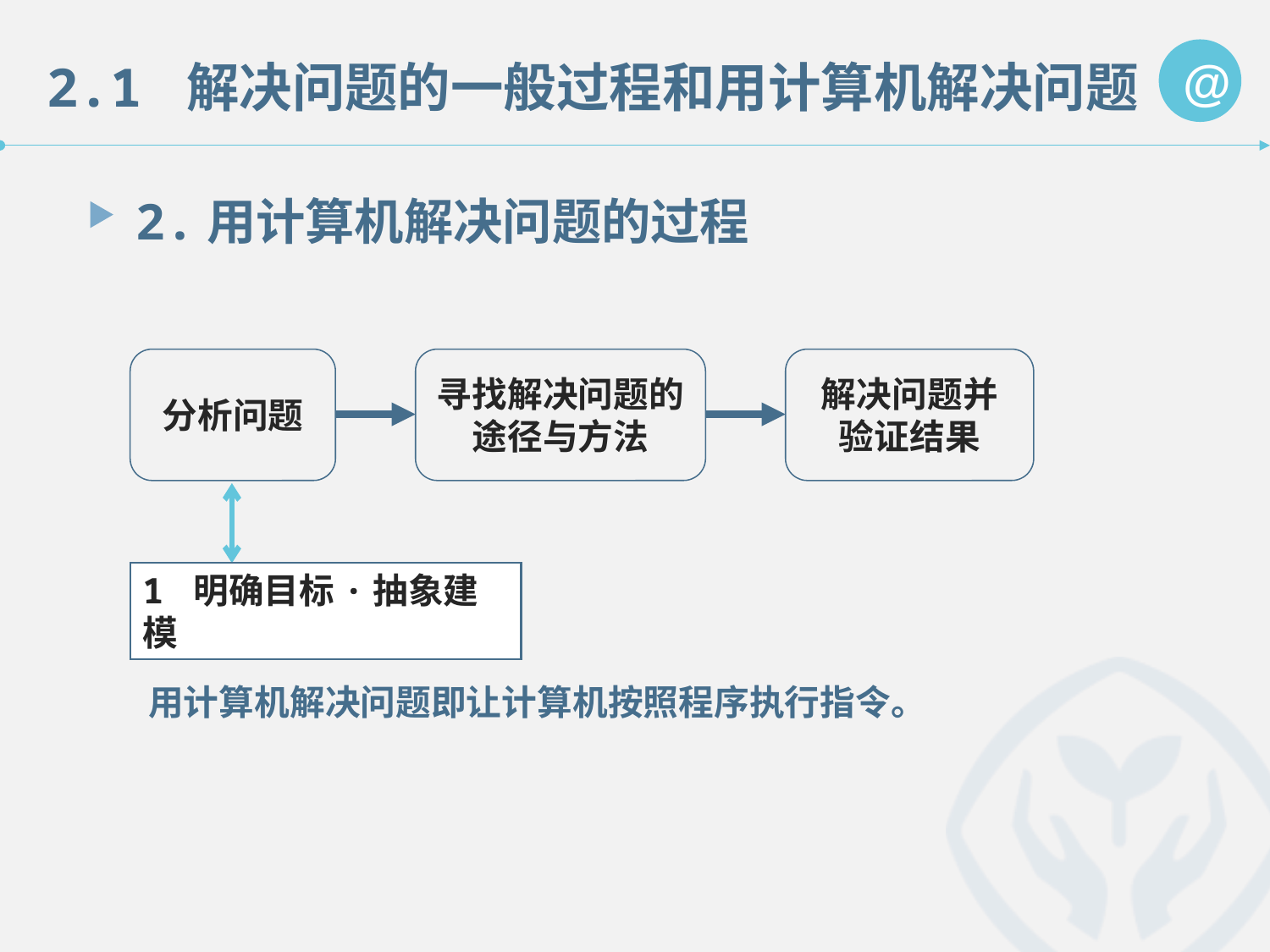

2.用计算机解决问题的过程

分析问题
寻找解决问题的
途径与方法
解决问题并验证结果
1 明确目标·抽象建模
用计算机解决问题即让计算机按照程序执行指令。